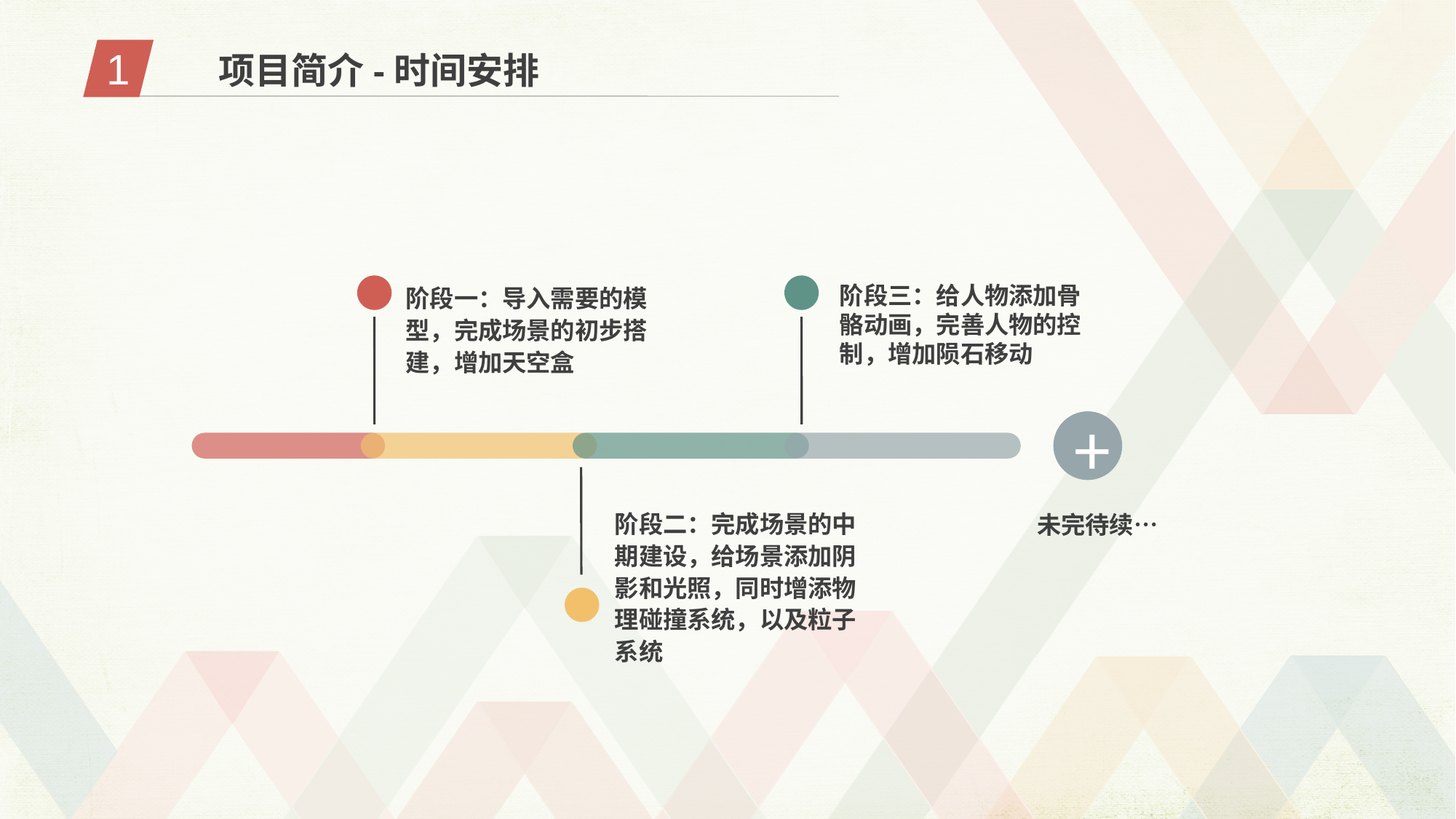

1

项目简介-时间安排

阶段一：导入需要的模型，完成场景的初步搭建，增加天空盒

阶段三：给人物添加骨骼动画，完善人物的控制，增加陨石移动

+

阶段二：完成场景的中期建设，给场景添加阴影和光照，同时增添物理碰撞系统，以及粒子系统
未完待续…